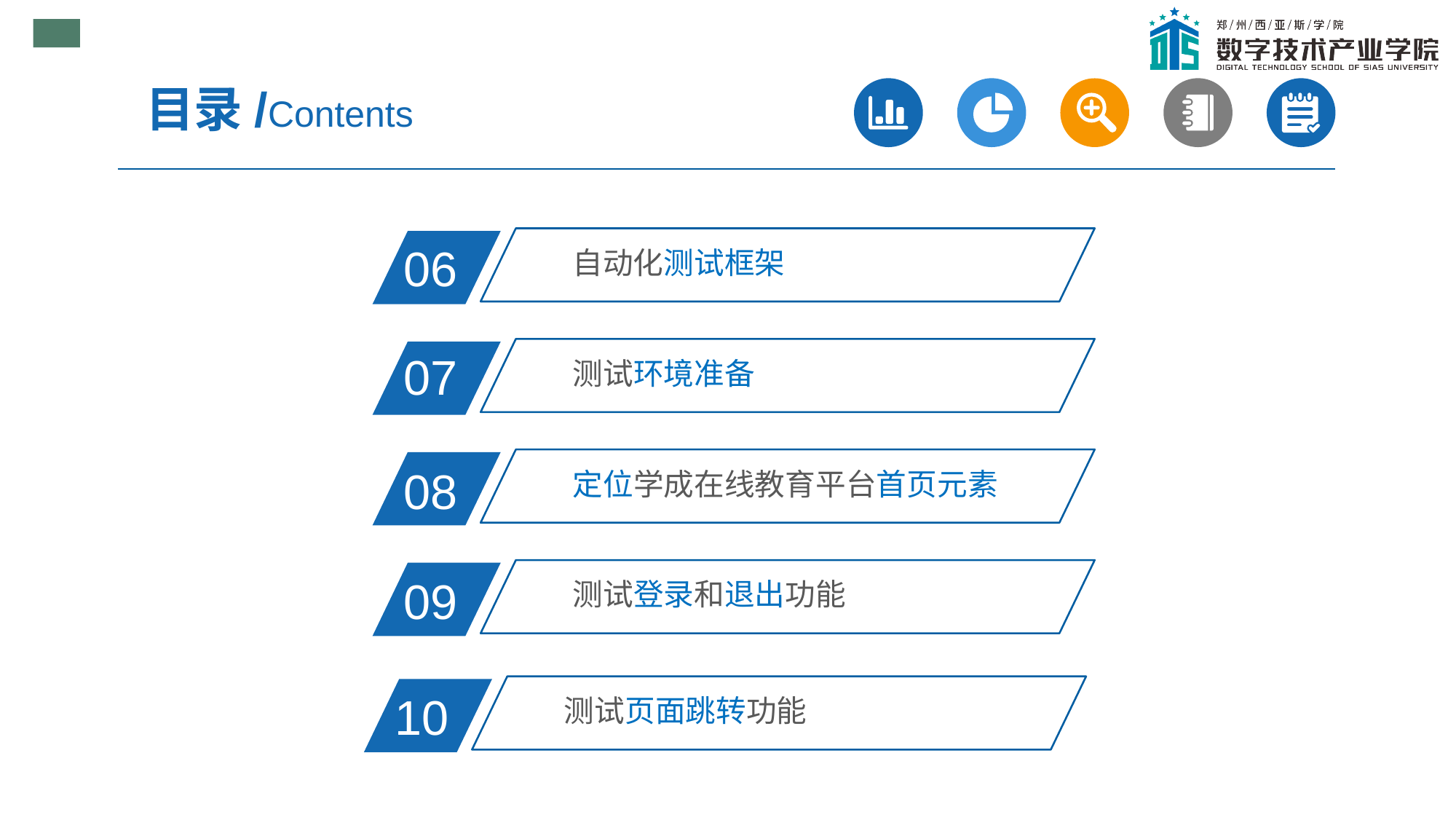

目录/Contents

自动化测试框架

06

测试环境准备
07

定位学成在线教育平台首页元素

08

测试登录和退出功能

09

测试页面跳转功能

10